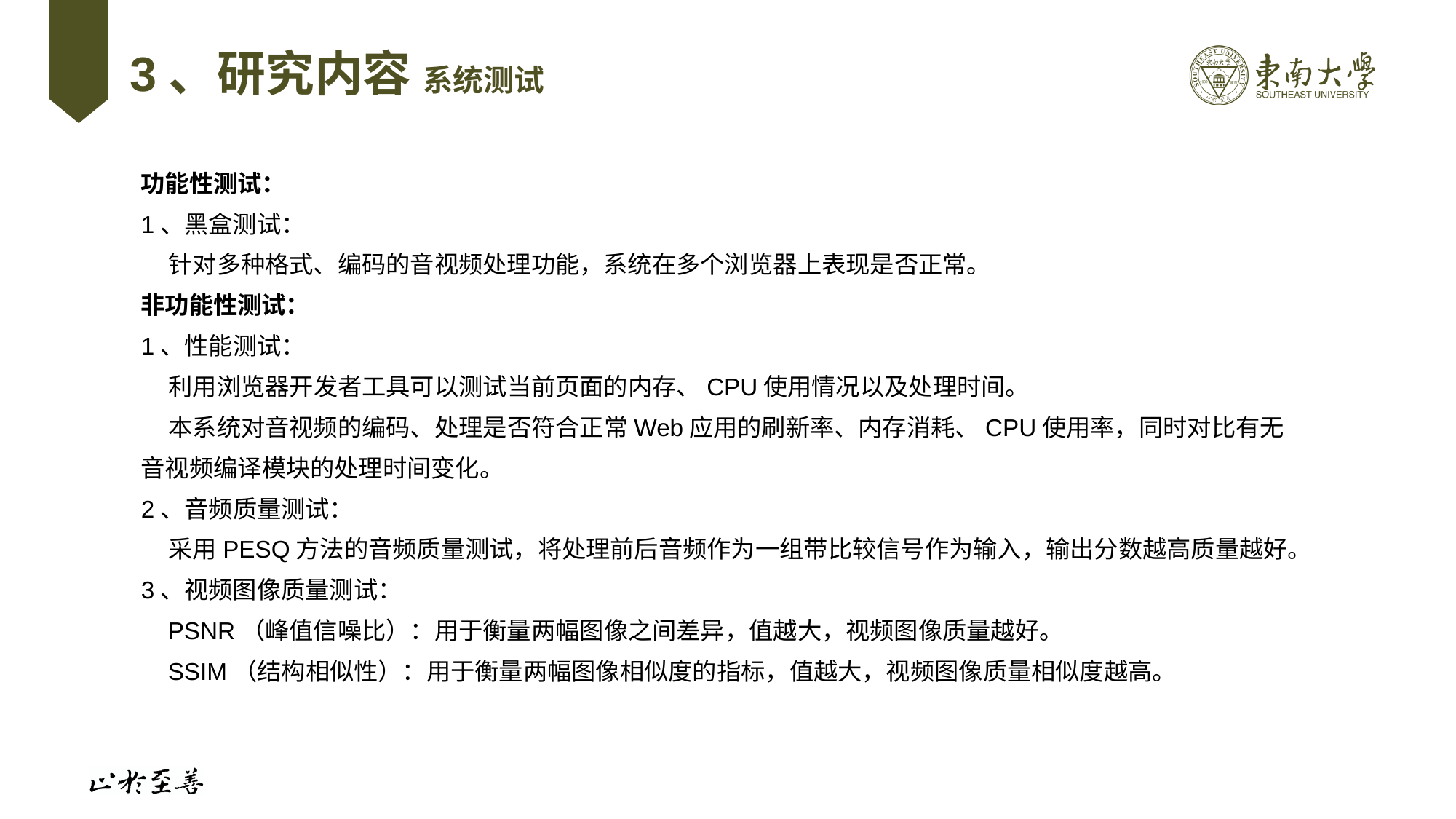

# 3、研究内容 系统测试
功能性测试：
1、黑盒测试：
    针对多种格式、编码的音视频处理功能，系统在多个浏览器上表现是否正常。
非功能性测试：
1、性能测试：
    利用浏览器开发者工具可以测试当前页面的内存、CPU使用情况以及处理时间。
    本系统对音视频的编码、处理是否符合正常Web应用的刷新率、内存消耗、CPU使用率，同时对比有无音视频编译模块的处理时间变化。
2、音频质量测试：
    采用PESQ方法的音频质量测试，将处理前后音频作为一组带比较信号作为输入，输出分数越高质量越好。
3、视频图像质量测试：
    PSNR（峰值信噪比）：用于衡量两幅图像之间差异，值越大，视频图像质量越好。
    SSIM（结构相似性）：用于衡量两幅图像相似度的指标，值越大，视频图像质量相似度越高。
14